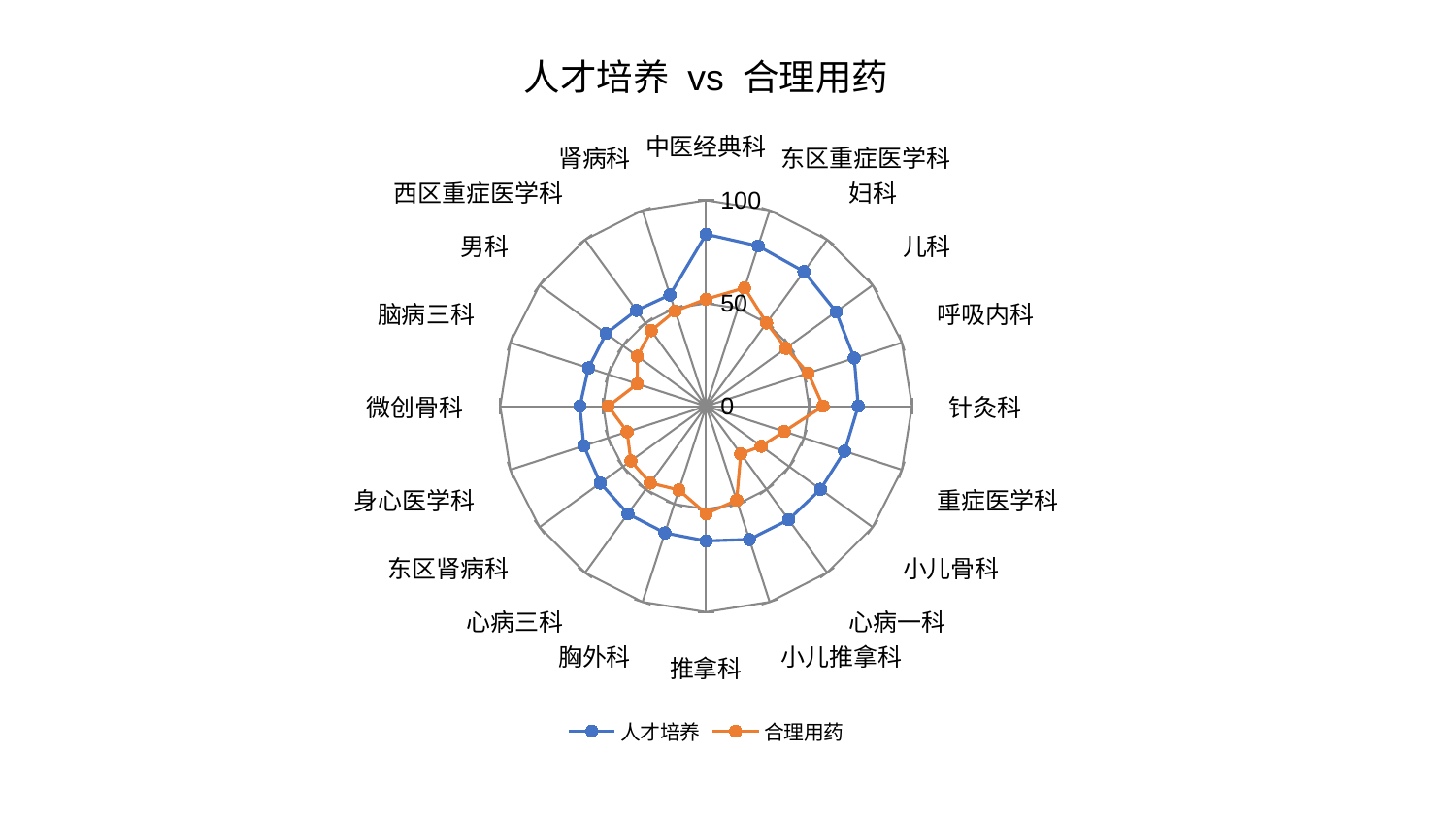

### Chart: 人才培养 vs 合理用药

| Category | 人才培养 | 合理用药 |
|---|---|---|
| 中医经典科 | 83.57223997374713 | 52.016446096100914 |
| 东区重症医学科 | 81.86022853627856 | 60.418948706555796 |
| 妇科 | 80.83475489443515 | 49.98118839572797 |
| 儿科 | 78.05654322250422 | 47.8833355608553 |
| 呼吸内科 | 75.66609034169288 | 52.136443008345736 |
| 针灸科 | 73.89291855948896 | 56.810050234347564 |
| 重症医学科 | 70.73844100047283 | 39.8552670334418 |
| 小儿骨科 | 68.69952006950422 | 33.07652775739208 |
| 心病一科 | 68.18556249977117 | 28.624181645166587 |
| 小儿推拿科 | 68.08737409467676 | 48.07443876924762 |
| 推拿科 | 65.45955068149887 | 52.21526220094885 |
| 胸外科 | 64.74690302266286 | 42.807751101766584 |
| 心病三科 | 64.63444106599373 | 46.15038055679774 |
| 东区肾病科 | 63.553801003489376 | 45.188766448917946 |
| 身心医学科 | 62.4604557495172 | 40.33051062519392 |
| 微创骨科 | 61.32053619090893 | 47.53262450376481 |
| 脑病三科 | 60.08721068482428 | 35.07076297341648 |
| 男科 | 60.079755975833514 | 41.28893814914091 |
| 西区重症医学科 | 57.55602496875414 | 45.370039367766154 |
| 肾病科 | 56.87290595013412 | 48.64990253639797 |
89